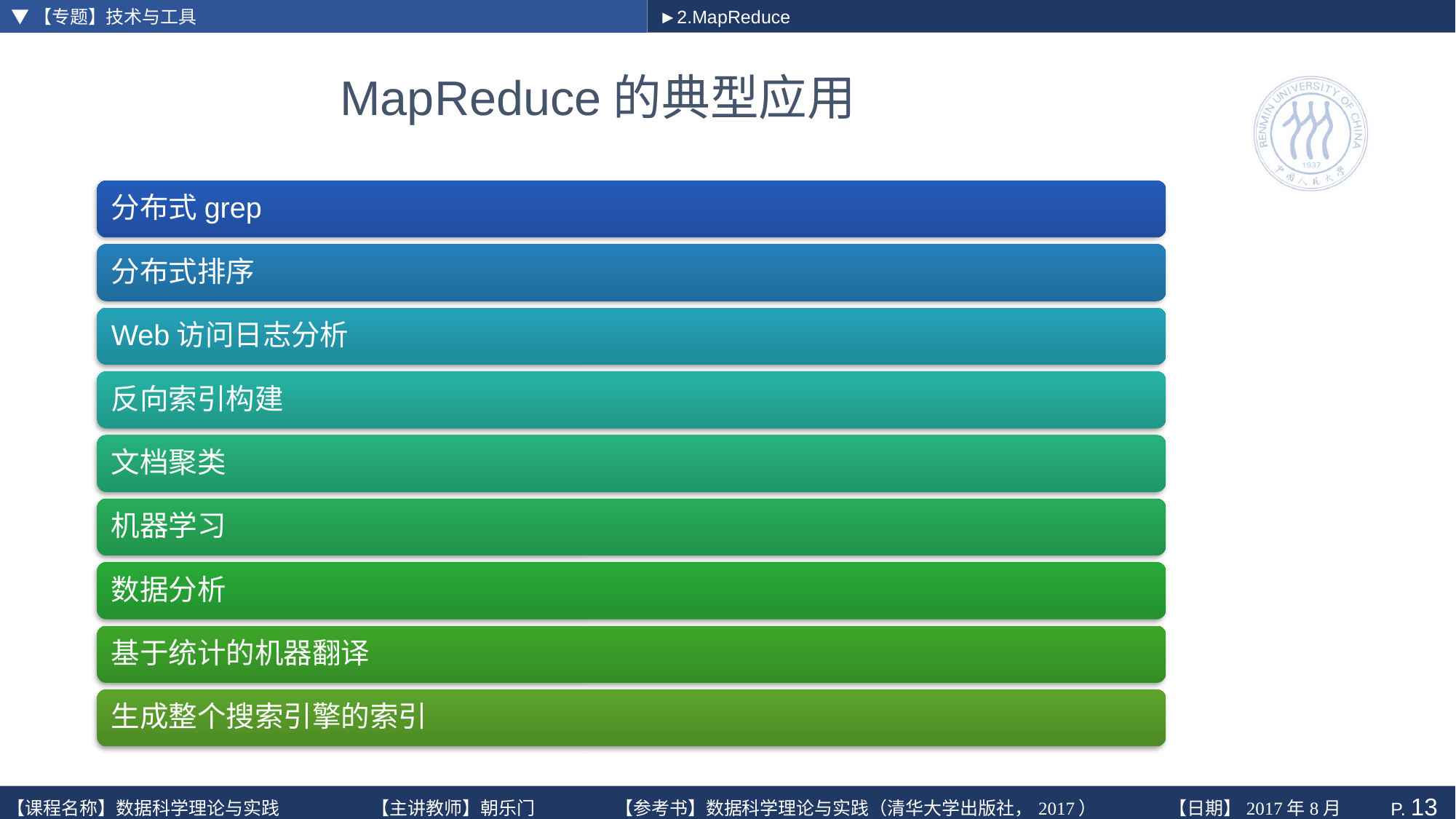

▼【专题】技术与工具
►2.MapReduce

# MapReduce的典型应用
分布式grep
分布式排序
Web访问日志分析
反向索引构建
文档聚类
机器学习
数据分析
基于统计的机器翻译
生成整个搜索引擎的索引